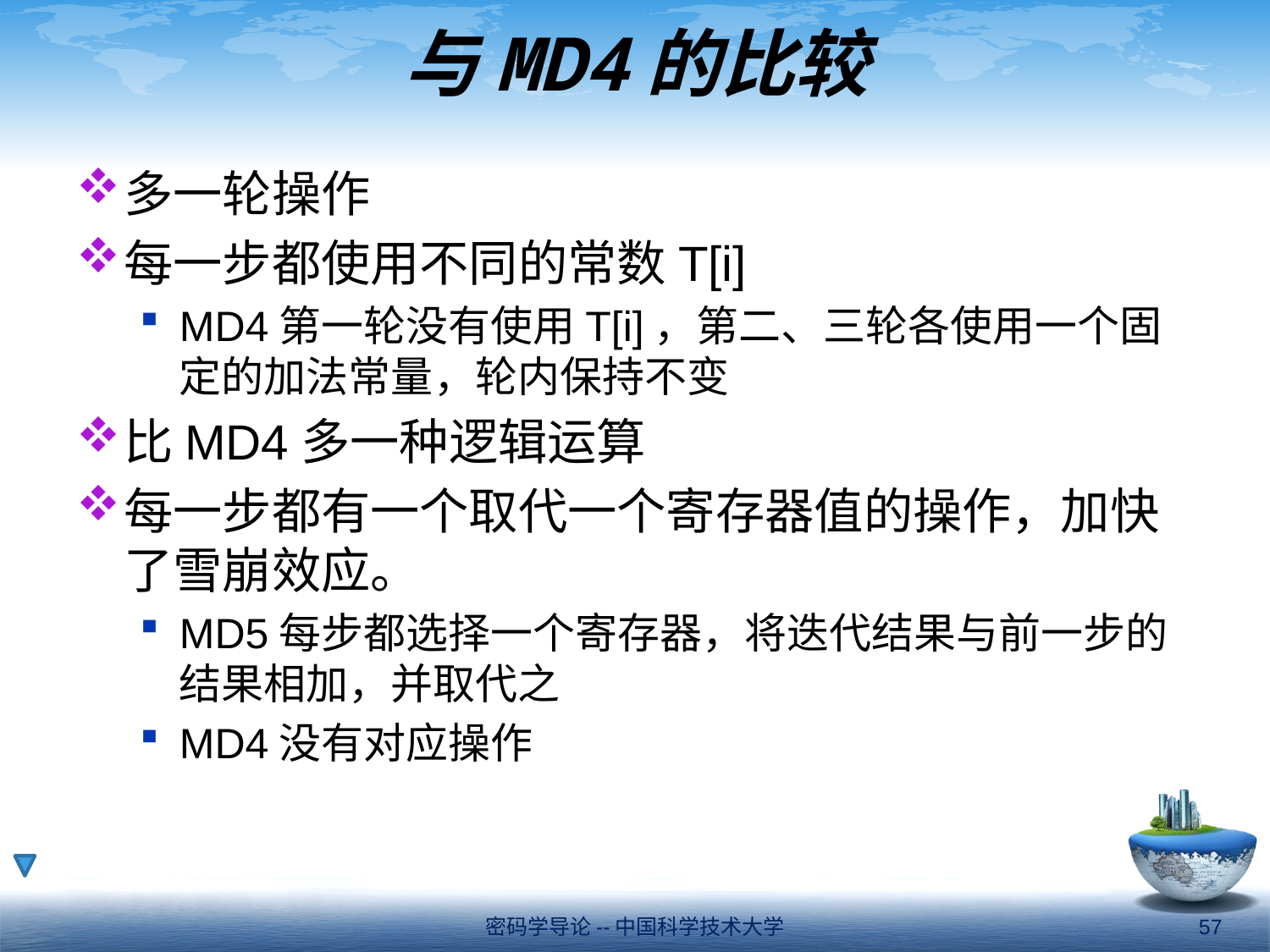

# 与MD4的比较
多一轮操作
每一步都使用不同的常数T[i]
MD4第一轮没有使用T[i]，第二、三轮各使用一个固定的加法常量，轮内保持不变
比MD4多一种逻辑运算
每一步都有一个取代一个寄存器值的操作，加快了雪崩效应。
MD5每步都选择一个寄存器，将迭代结果与前一步的结果相加，并取代之
MD4没有对应操作

密码学导论--中国科学技术大学
57